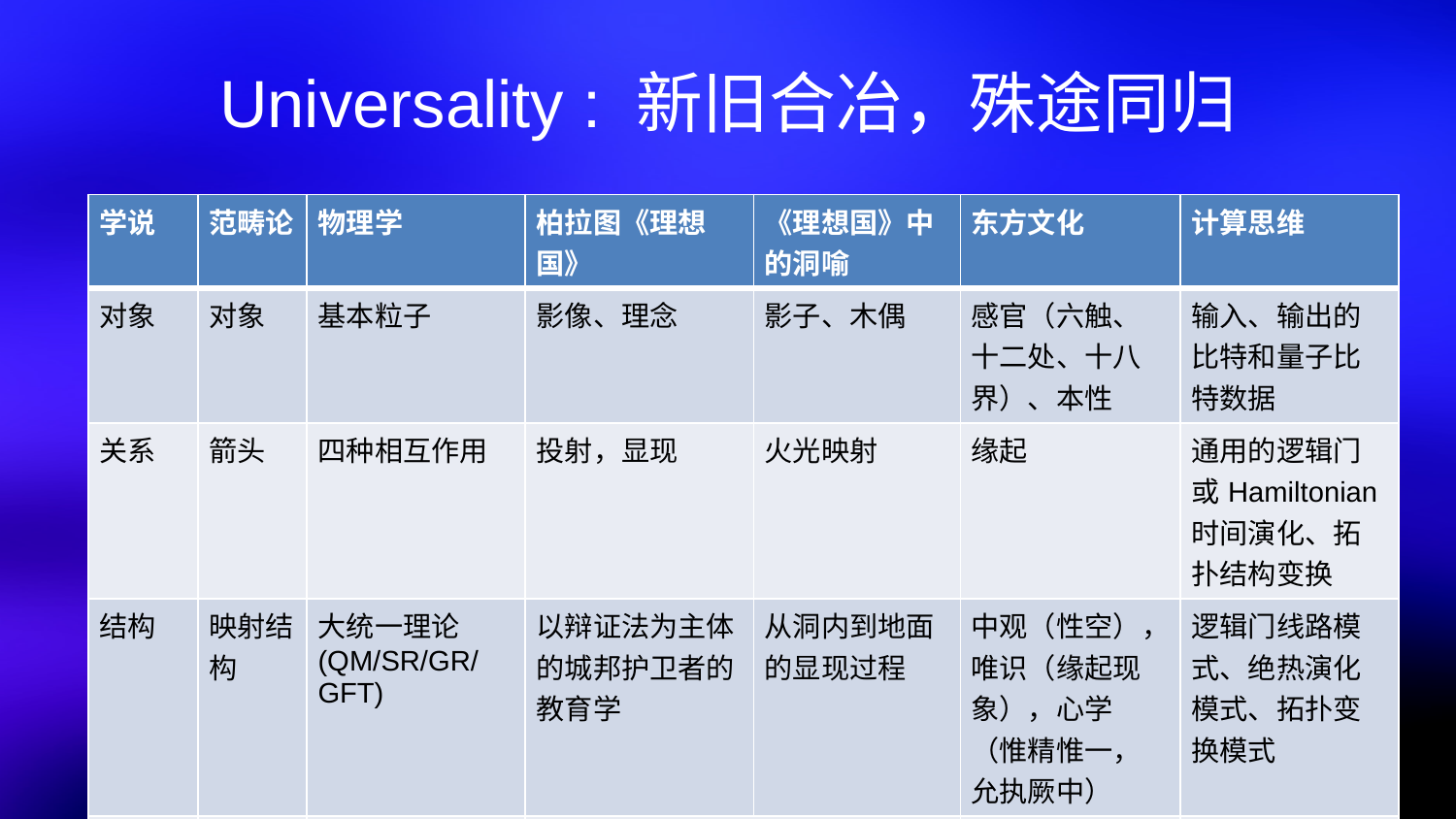

# Universality : 新旧合冶，殊途同归
| 学说 | 范畴论 | 物理学 | 柏拉图《理想国》 | 《理想国》中的洞喻 | 东方文化 | 计算思维 |
| --- | --- | --- | --- | --- | --- | --- |
| 对象 | 对象 | 基本粒子 | 影像、理念 | 影子、木偶 | 感官（六触、十二处、十八界）、本性 | 输入、输出的比特和量子比特数据 |
| 关系 | 箭头 | 四种相互作用 | 投射，显现 | 火光映射 | 缘起 | 通用的逻辑门或Hamiltonian时间演化、拓扑结构变换 |
| 结构 | 映射结构 | 大统一理论(QM/SR/GR/GFT) | 以辩证法为主体的城邦护卫者的教育学 | 从洞内到地面的显现过程 | 中观（性空），唯识（缘起现象），心学（惟精惟一，允执厥中） | 逻辑门线路模式、绝热演化模式、拓扑变换模式 |
| 主客观之间 | 打通 | 接近打通：量子测量 | 留有空间：“假设” |  | 打通 | 人脑是一台量子计算机？ |